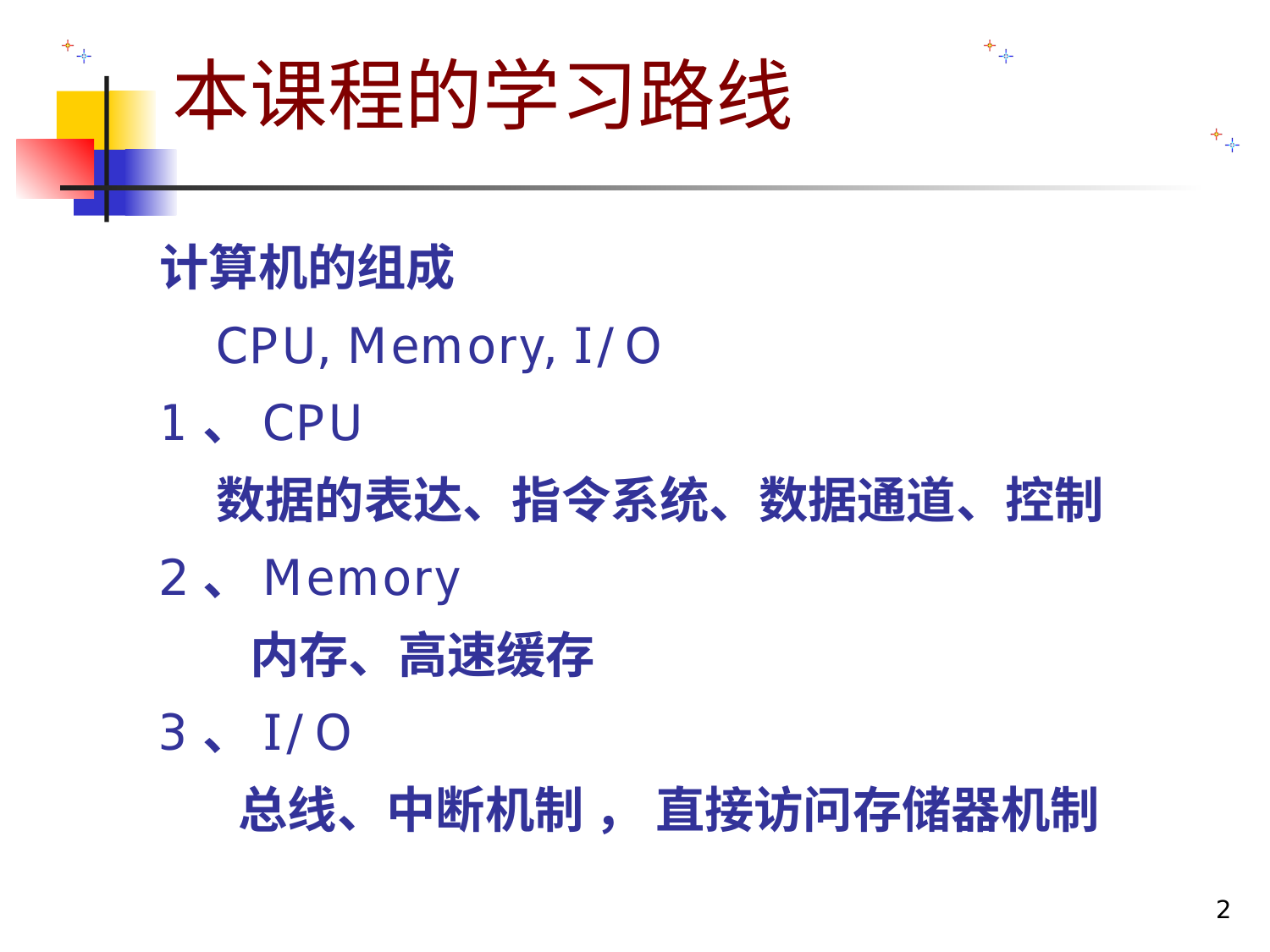

# 本课程的学习路线
计算机的组成
    CPU, Memory, I/O
1、CPU
    数据的表达、指令系统、数据通道、控制
2、Memory
       内存、高速缓存
3、I/O
      总线、中断机制 ， 直接访问存储器机制
2